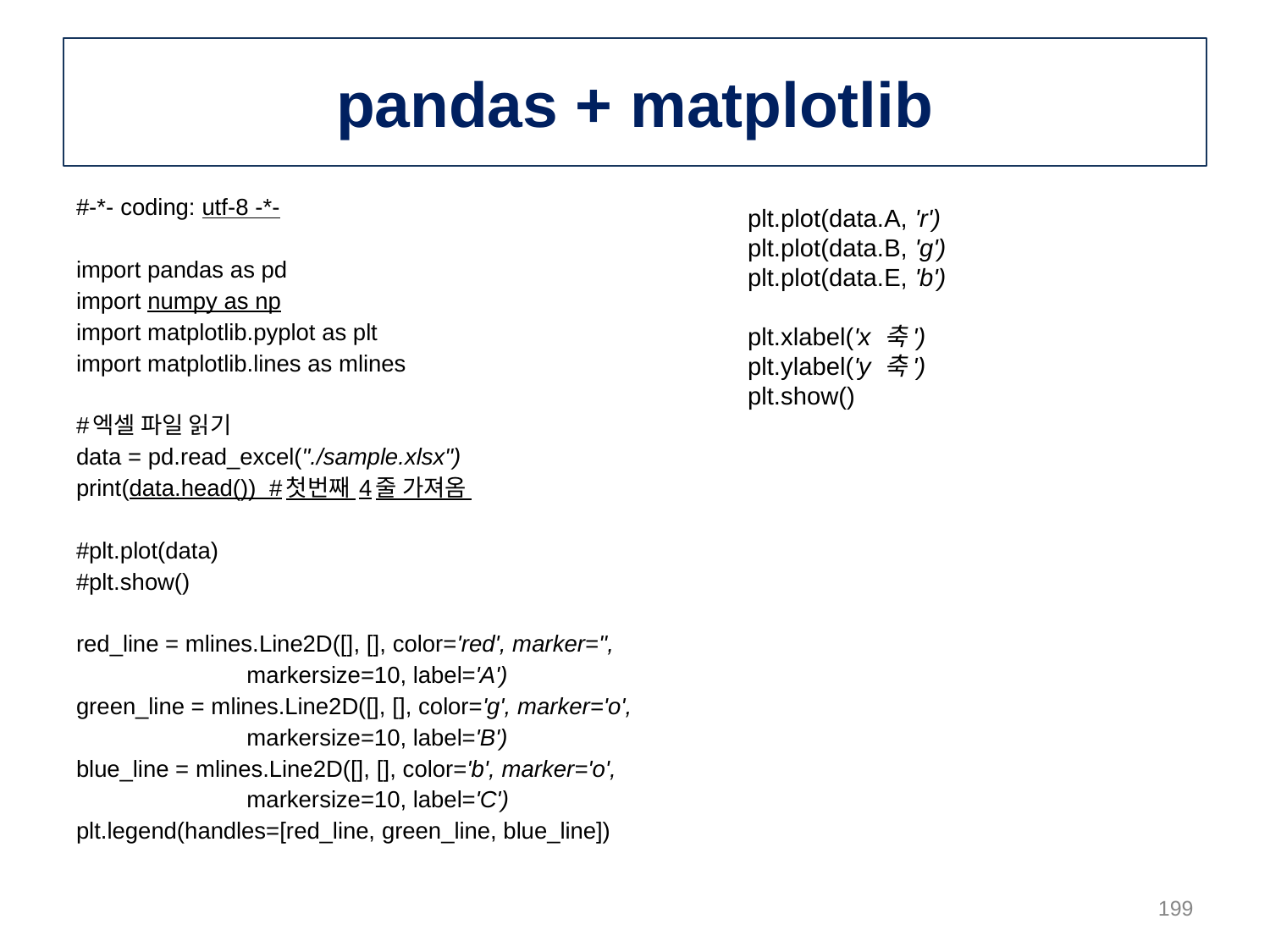

# pandas + matplotlib
#-*- coding: utf-8 -*-

import pandas as pd
import numpy as np
import matplotlib.pyplot as plt
import matplotlib.lines as mlines

#엑셀 파일 읽기
data = pd.read_excel("./sample.xlsx")
print(data.head())  #첫번째 4줄 가져옴

#plt.plot(data)
#plt.show()

red_line = mlines.Line2D([], [], color='red', marker='',
                          markersize=10, label='A')
green_line = mlines.Line2D([], [], color='g', marker='o',
                          markersize=10, label='B')
blue_line = mlines.Line2D([], [], color='b', marker='o',
                          markersize=10, label='C')
plt.legend(handles=[red_line, green_line, blue_line])

plt.plot(data.A, 'r')
plt.plot(data.B, 'g')
plt.plot(data.E, 'b')

plt.xlabel('x 축')
plt.ylabel('y 축')
plt.show()

199